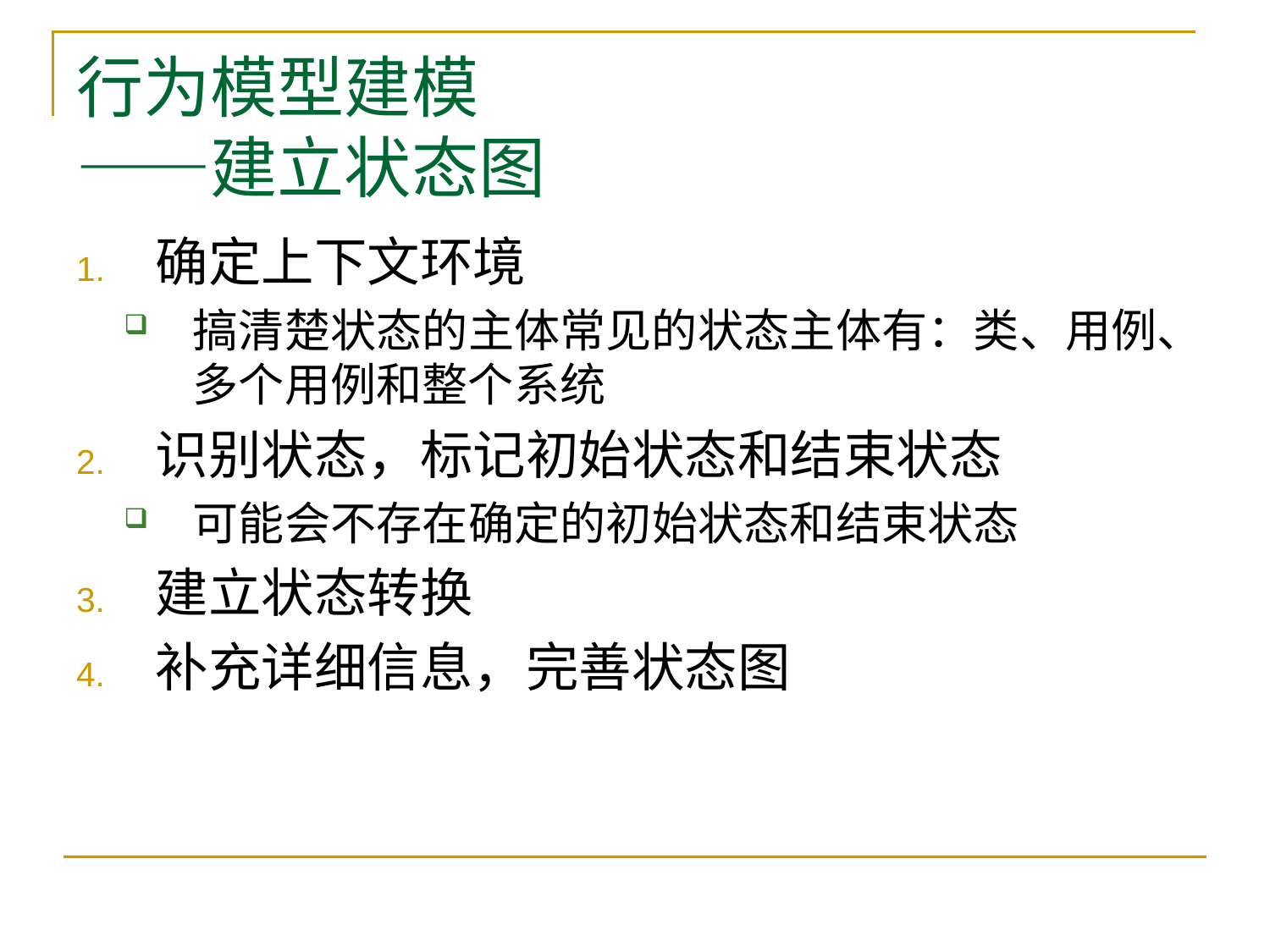

# 行为模型建模 ——建立状态图
确定上下文环境
搞清楚状态的主体常见的状态主体有：类、用例、多个用例和整个系统
识别状态，标记初始状态和结束状态
可能会不存在确定的初始状态和结束状态
建立状态转换
补充详细信息，完善状态图